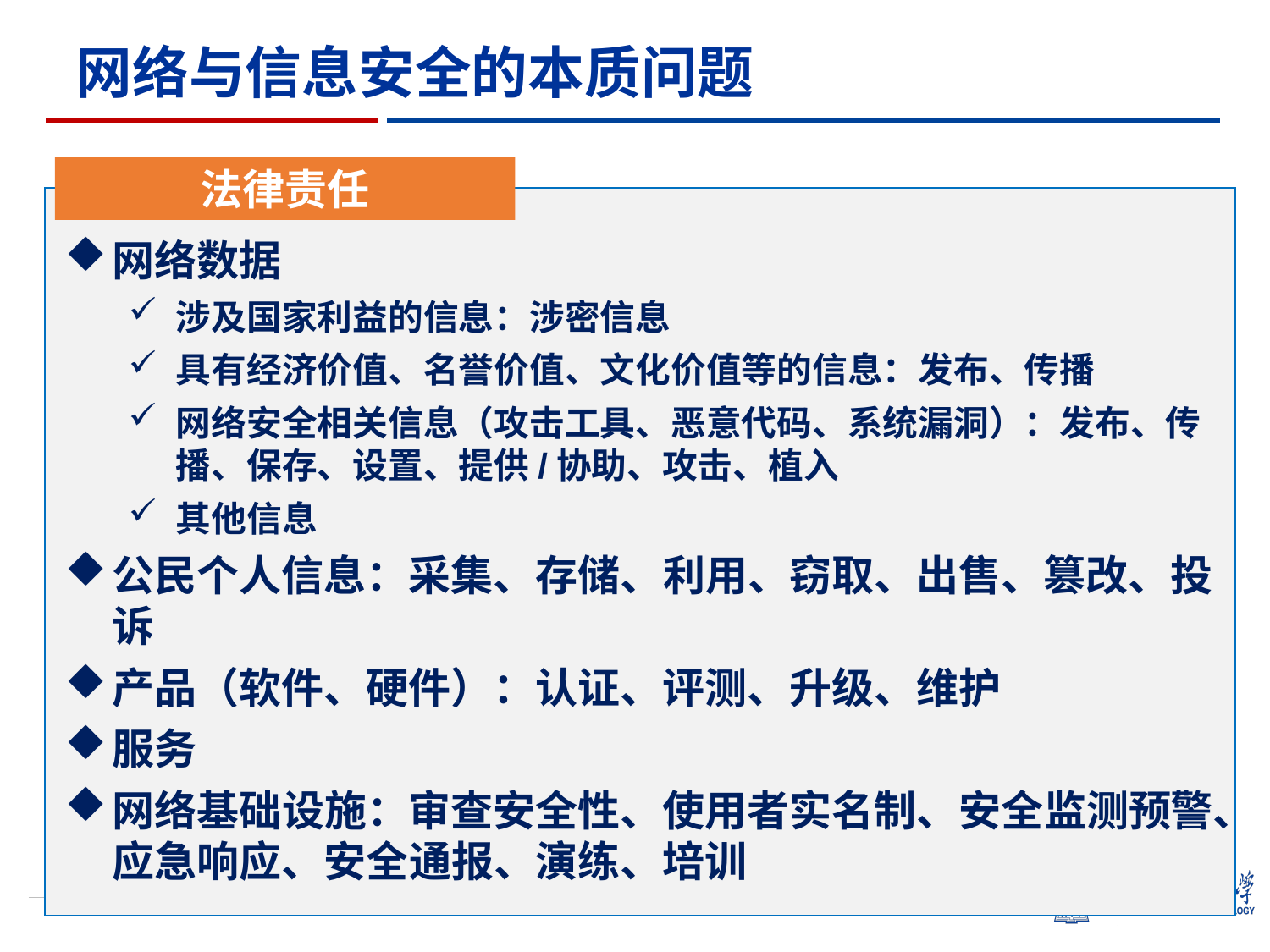

网络与信息安全的本质问题
法律责任
网络数据
涉及国家利益的信息：涉密信息
具有经济价值、名誉价值、文化价值等的信息：发布、传播
网络安全相关信息（攻击工具、恶意代码、系统漏洞）：发布、传播、保存、设置、提供/协助、攻击、植入
其他信息
公民个人信息：采集、存储、利用、窃取、出售、篡改、投诉
产品（软件、硬件）：认证、评测、升级、维护
服务
网络基础设施：审查安全性、使用者实名制、安全监测预警、应急响应、安全通报、演练、培训